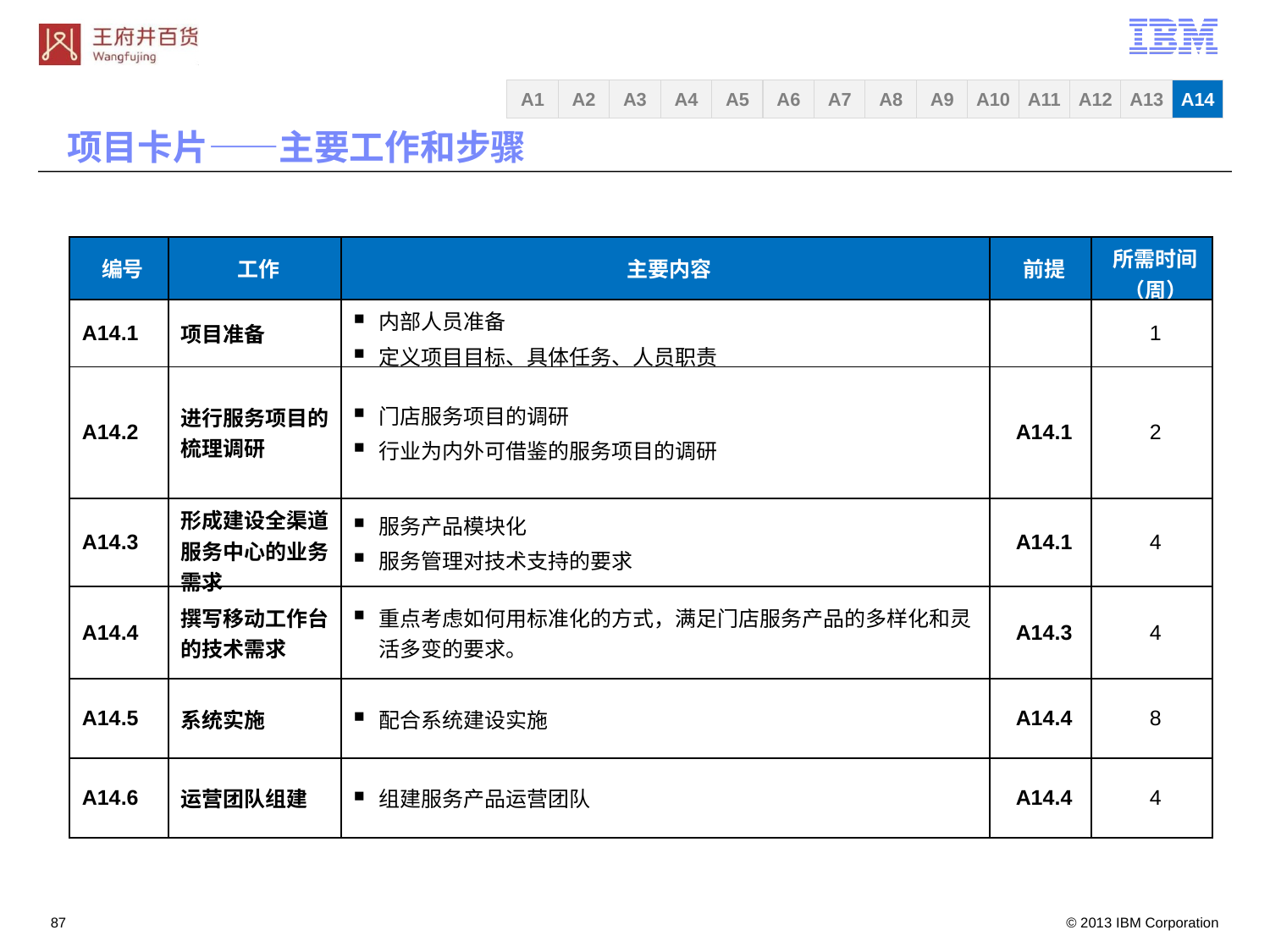

A3
A4
A5
A6
A7
A8
A9
A10
A11
A12
A13
A14
A1
A2
项目卡片——主要工作和步骤
| 编号 | 工作 | 主要内容 | 前提 | 所需时间（周） |
| --- | --- | --- | --- | --- |
| A14.1 | 项目准备 | 内部人员准备 定义项目目标、具体任务、人员职责 |  | 1 |
| A14.2 | 进行服务项目的梳理调研 | 门店服务项目的调研 行业为内外可借鉴的服务项目的调研 | A14.1 | 2 |
| A14.3 | 形成建设全渠道服务中心的业务需求 | 服务产品模块化 服务管理对技术支持的要求 | A14.1 | 4 |
| A14.4 | 撰写移动工作台的技术需求 | 重点考虑如何用标准化的方式，满足门店服务产品的多样化和灵活多变的要求。 | A14.3 | 4 |
| A14.5 | 系统实施 | 配合系统建设实施 | A14.4 | 8 |
| A14.6 | 运营团队组建 | 组建服务产品运营团队 | A14.4 | 4 |
87